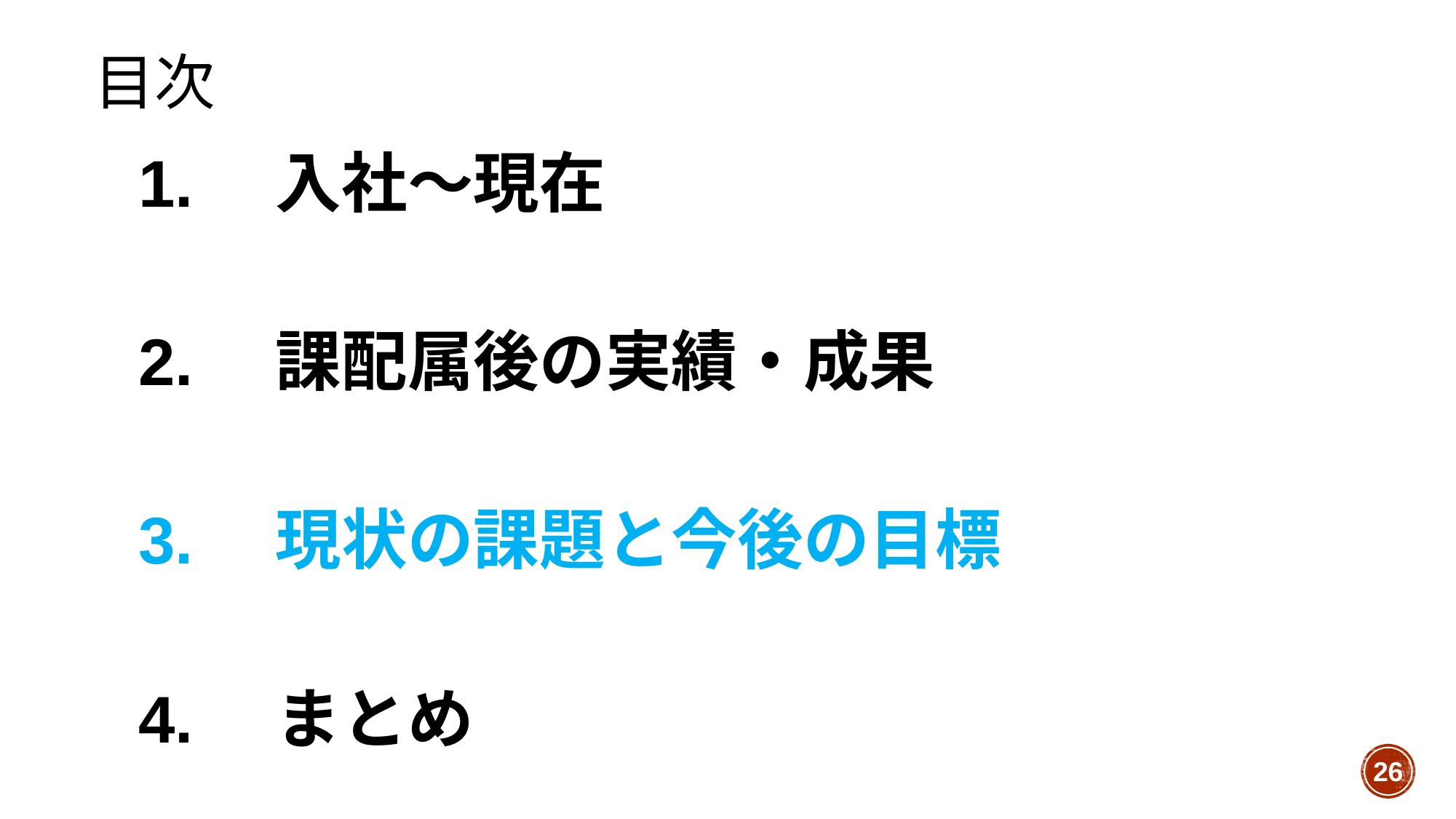

# 目次
1.　入社～現在

2.　課配属後の実績・成果

3.　現状の課題と今後の目標

4.　まとめ

26